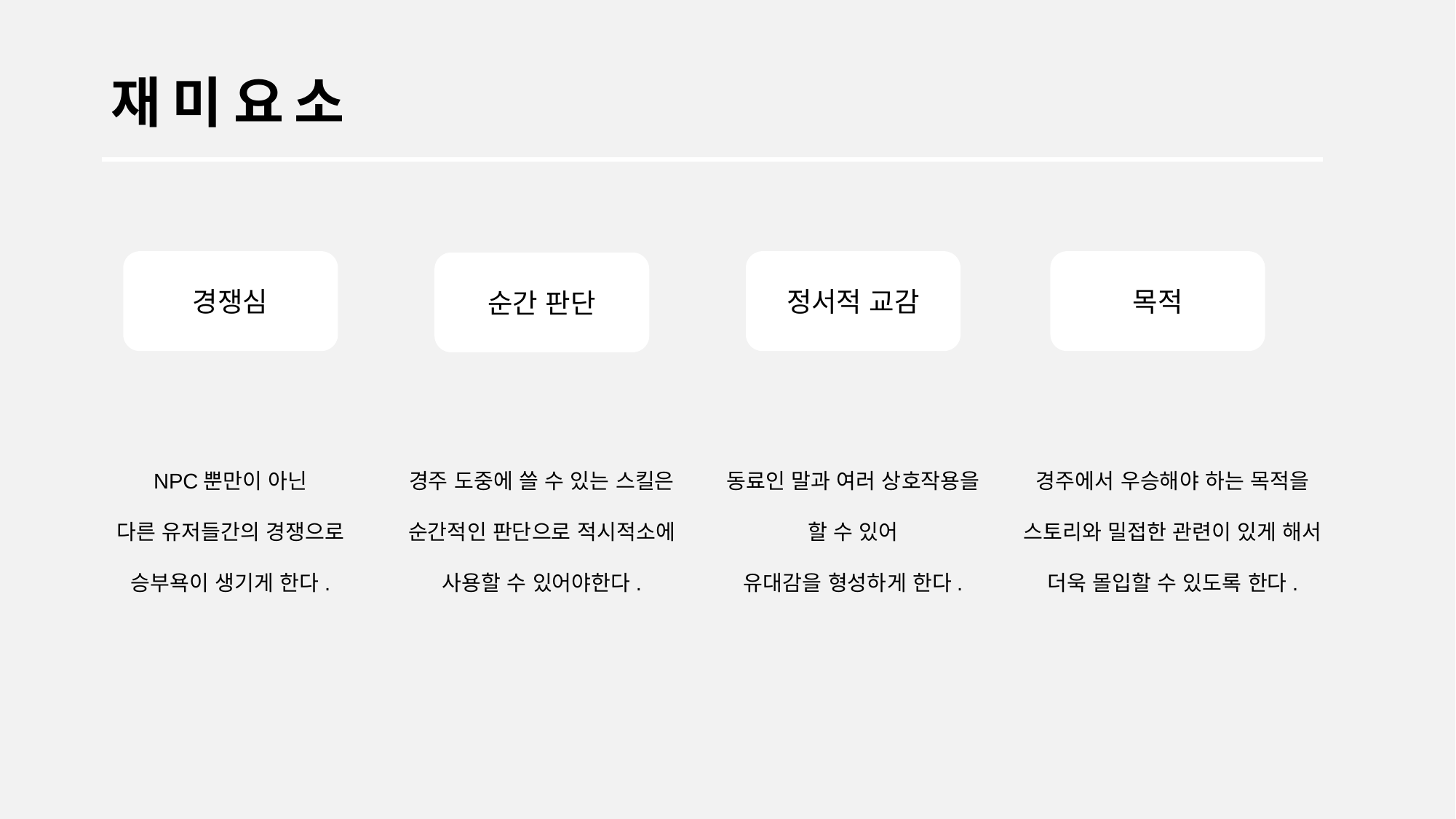

재미요소

경쟁심
정서적 교감
목적
순간 판단
NPC뿐만이 아닌
다른 유저들간의 경쟁으로 승부욕이 생기게 한다.
동료인 말과 여러 상호작용을 할 수 있어
유대감을 형성하게 한다.
경주에서 우승해야 하는 목적을 스토리와 밀접한 관련이 있게 해서 더욱 몰입할 수 있도록 한다.
경주 도중에 쓸 수 있는 스킬은 순간적인 판단으로 적시적소에 사용할 수 있어야한다.